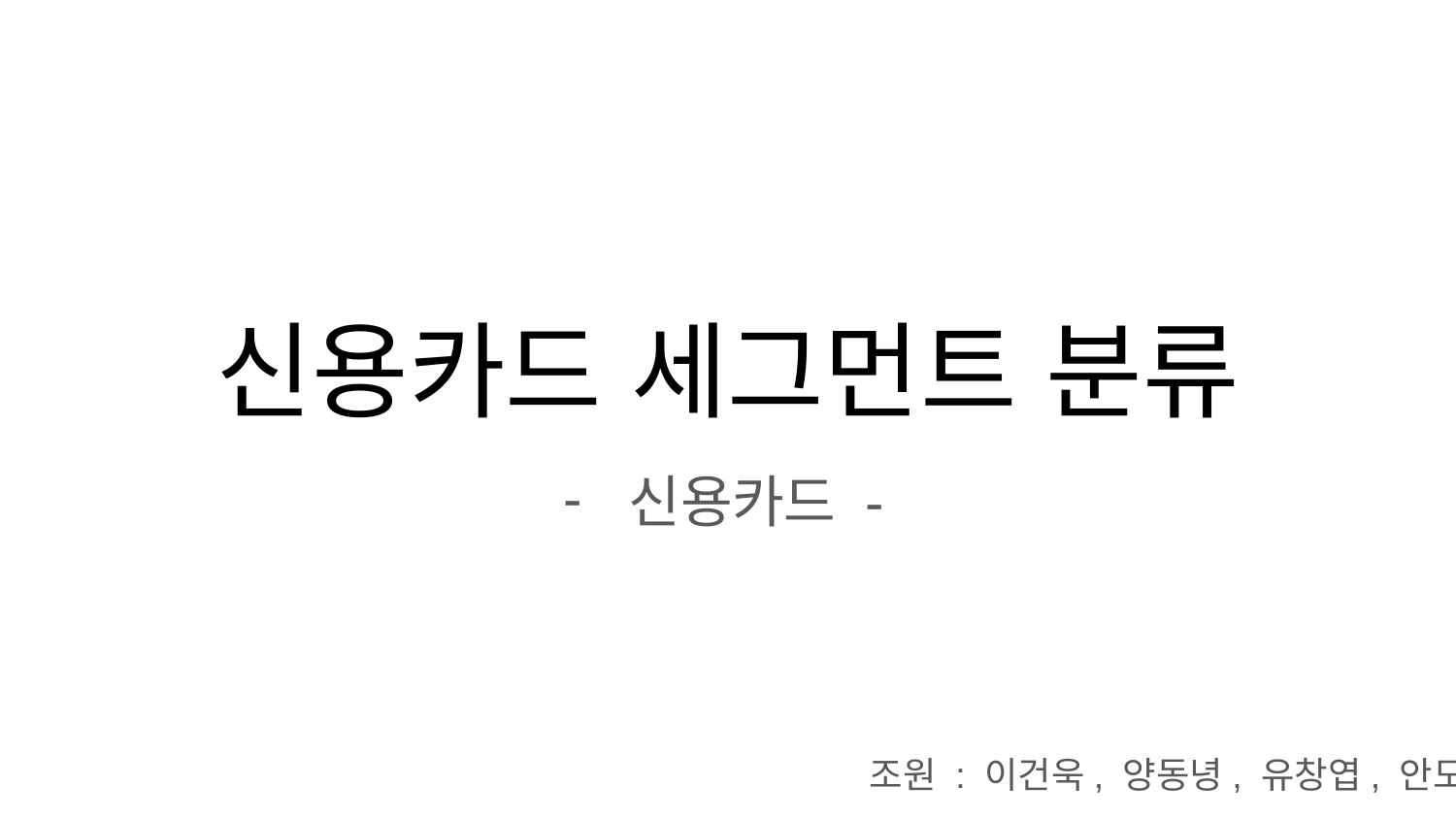

# 신용카드 세그먼트 분류
신용카드 -
조원 : 이건욱, 양동녕, 유창엽, 안도겸